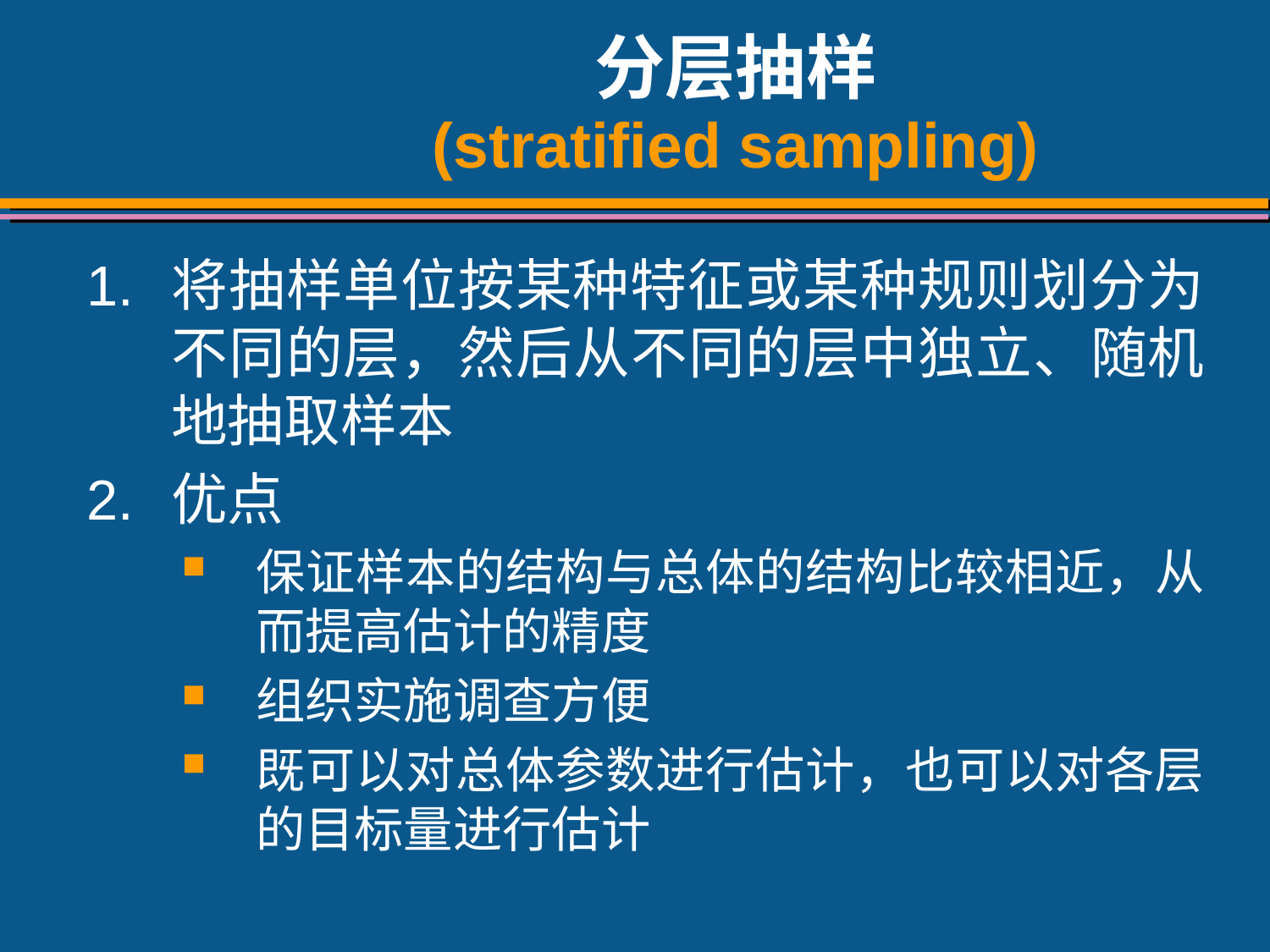

# 分层抽样 (stratified sampling)
将抽样单位按某种特征或某种规则划分为不同的层，然后从不同的层中独立、随机地抽取样本
优点
保证样本的结构与总体的结构比较相近，从而提高估计的精度
组织实施调查方便
既可以对总体参数进行估计，也可以对各层的目标量进行估计